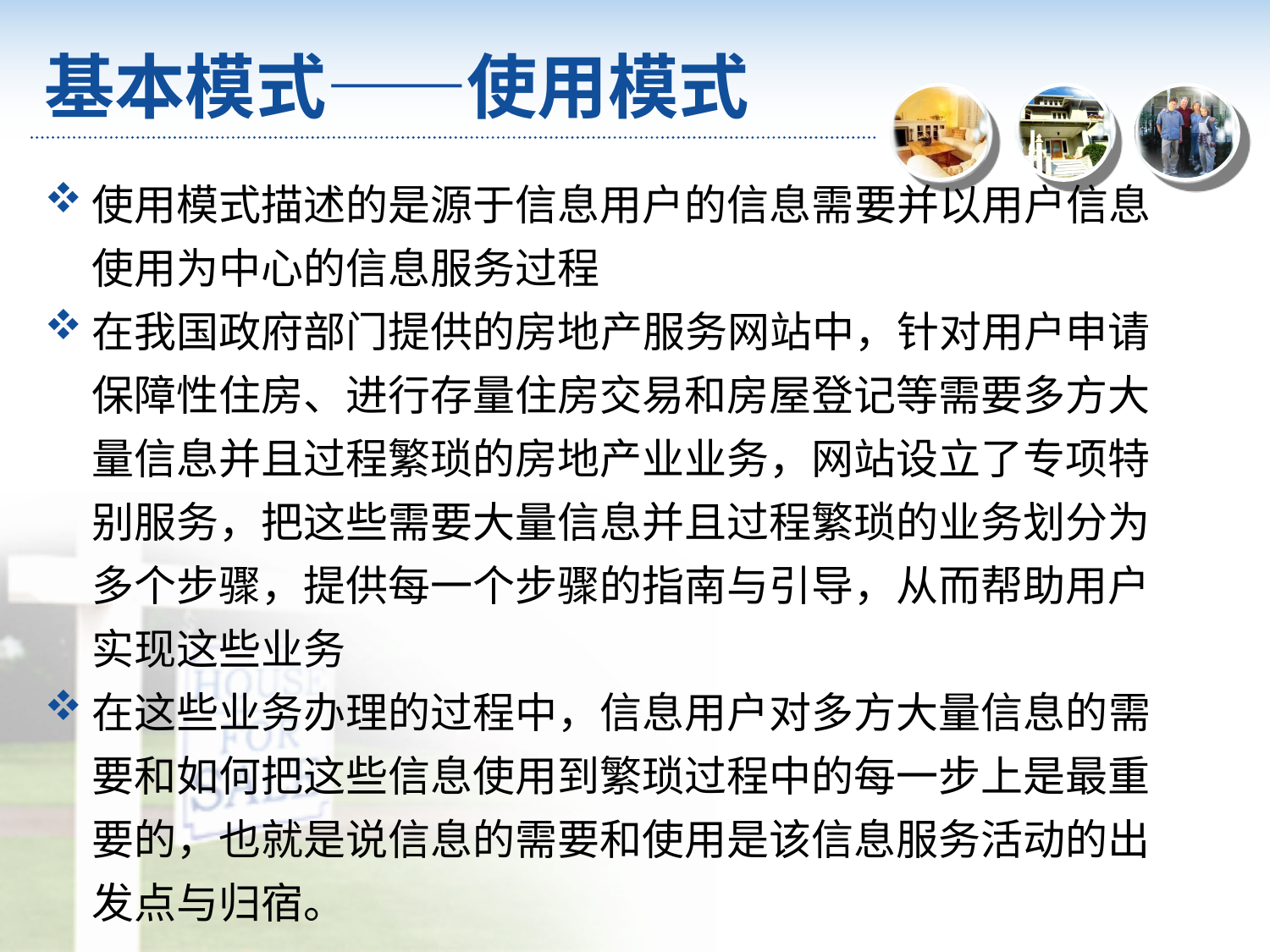

# 基本模式——使用模式
使用模式描述的是源于信息用户的信息需要并以用户信息使用为中心的信息服务过程
在我国政府部门提供的房地产服务网站中，针对用户申请保障性住房、进行存量住房交易和房屋登记等需要多方大量信息并且过程繁琐的房地产业业务，网站设立了专项特别服务，把这些需要大量信息并且过程繁琐的业务划分为多个步骤，提供每一个步骤的指南与引导，从而帮助用户实现这些业务
在这些业务办理的过程中，信息用户对多方大量信息的需要和如何把这些信息使用到繁琐过程中的每一步上是最重要的，也就是说信息的需要和使用是该信息服务活动的出发点与归宿。